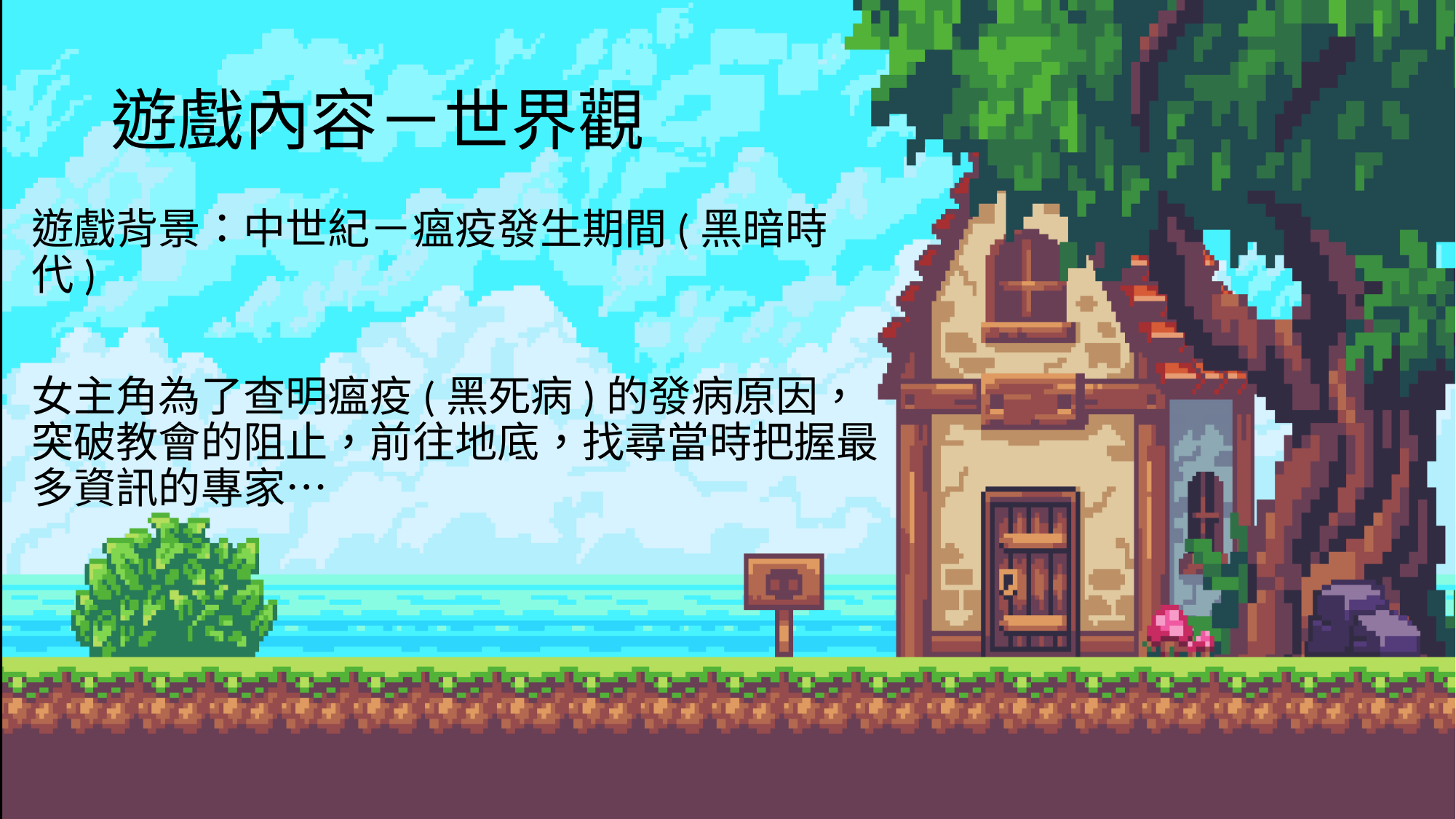

# 遊戲內容－世界觀
遊戲背景：中世紀－瘟疫發生期間(黑暗時代)

女主角為了查明瘟疫(黑死病)的發病原因，突破教會的阻止，前往地底，找尋當時把握最多資訊的專家…